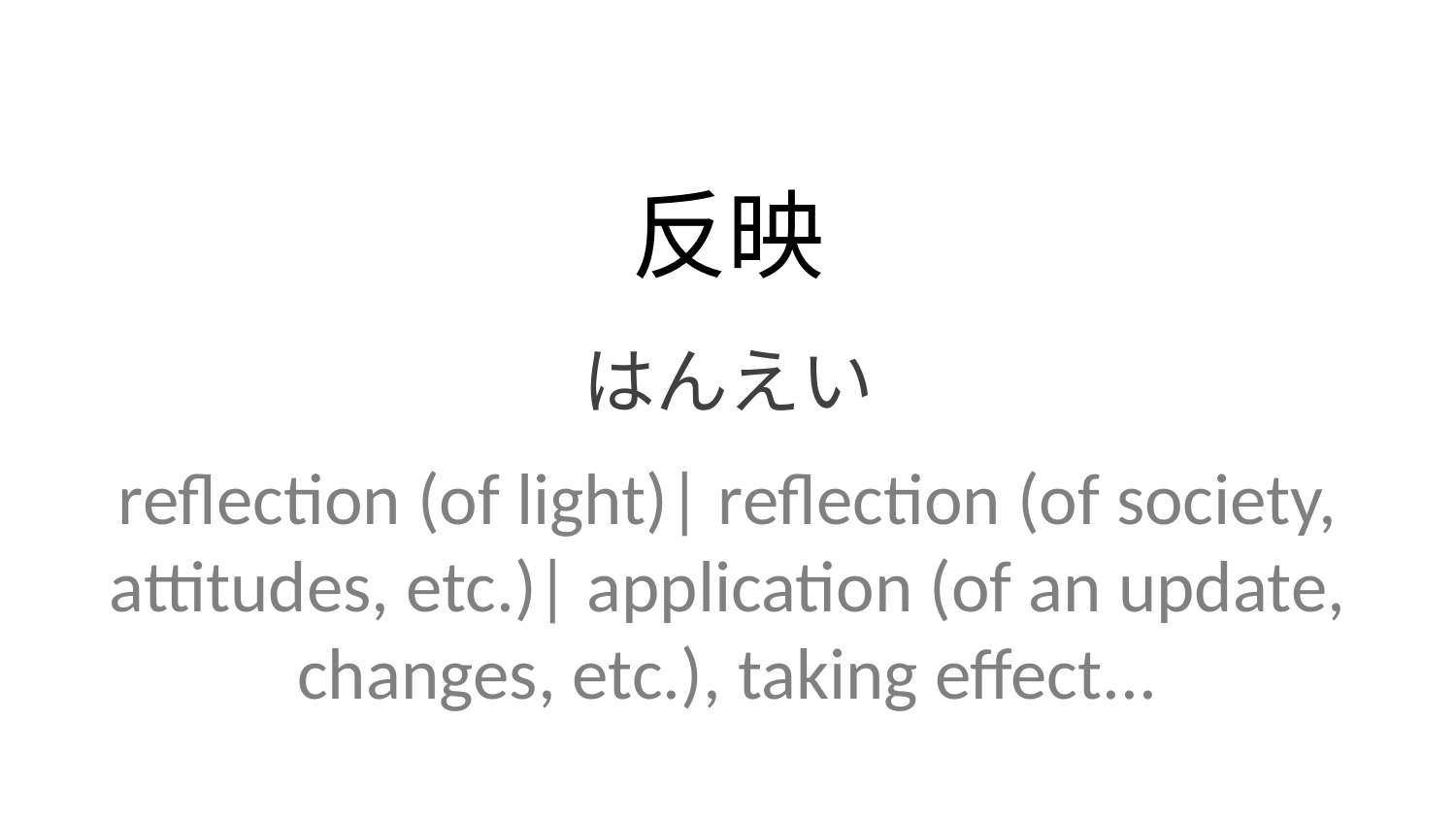

反映

はんえい
reflection (of light)| reflection (of society, attitudes, etc.)| application (of an update, changes, etc.), taking effect...